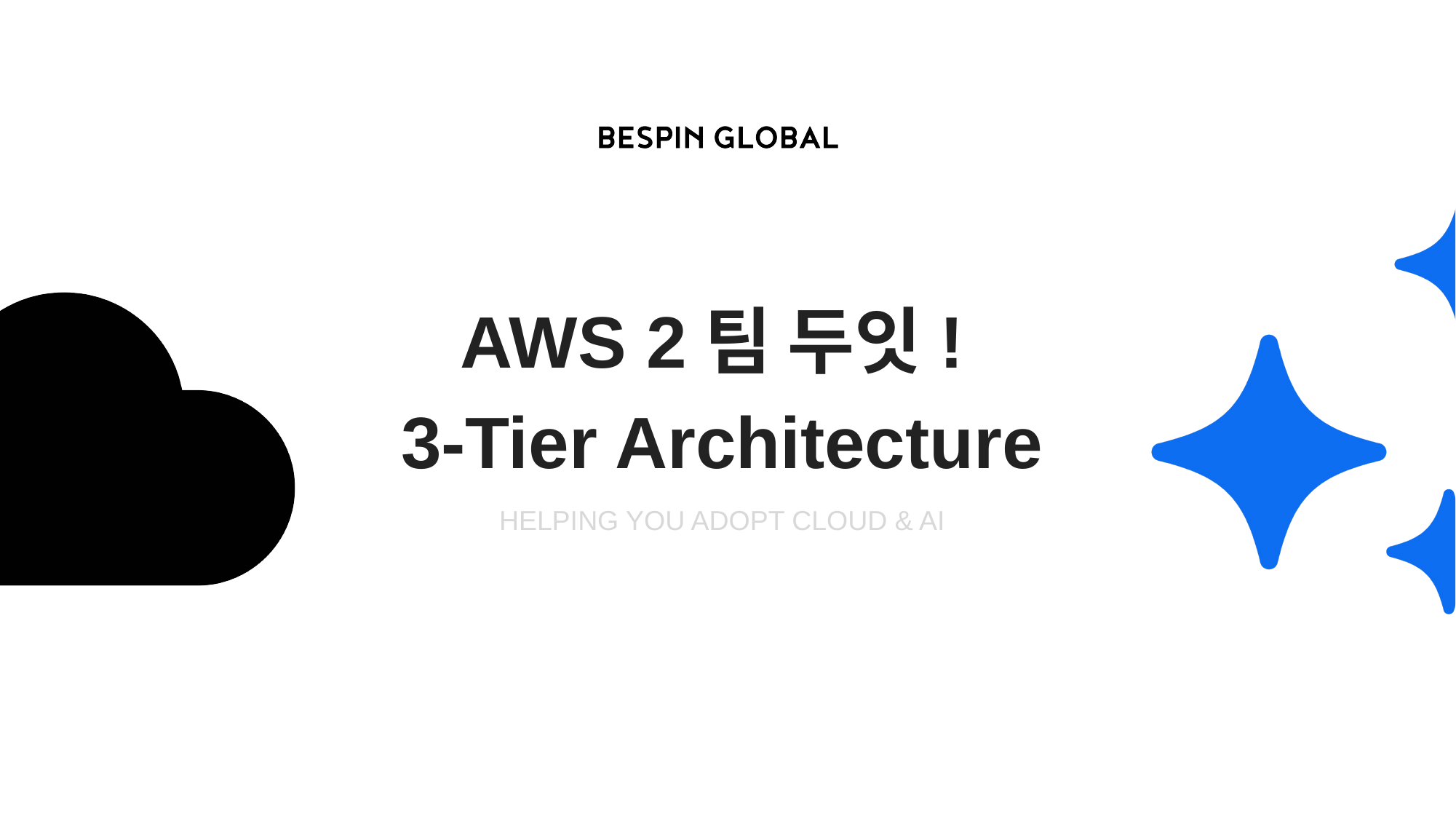

# AWS 2팀 두잇!
3-Tier Architecture
HELPING YOU ADOPT CLOUD & AI